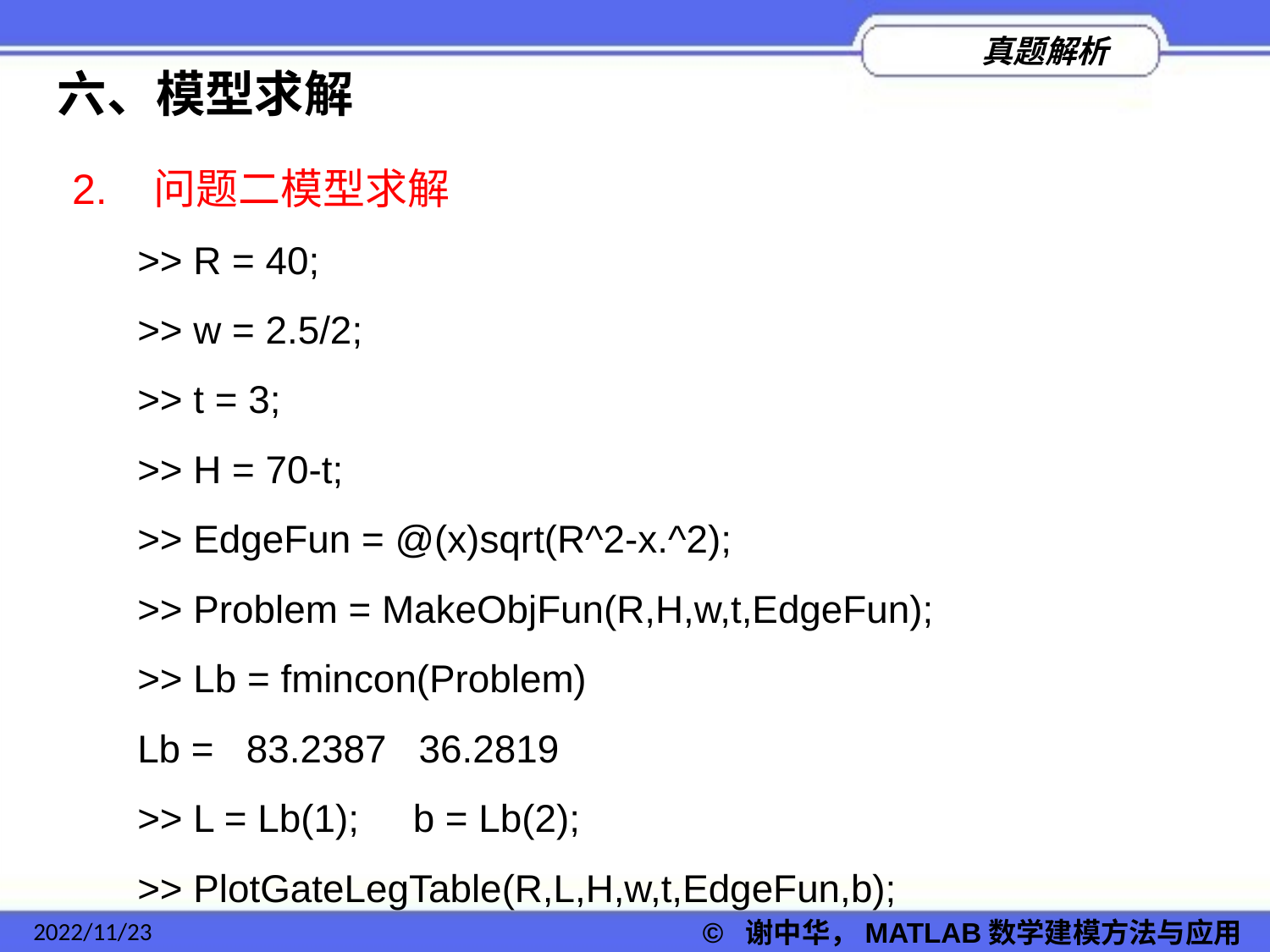

六、模型求解
2.   问题二模型求解
>> R = 40;
>> w = 2.5/2;
>> t = 3;
>> H = 70-t;
>> EdgeFun = @(x)sqrt(R^2-x.^2);
>> Problem = MakeObjFun(R,H,w,t,EdgeFun);
>> Lb = fmincon(Problem)
Lb =   83.2387   36.2819
>> L = Lb(1);     b = Lb(2);
>> PlotGateLegTable(R,L,H,w,t,EdgeFun,b);
2022/11/23
©  谢中华，MATLAB数学建模方法与应用